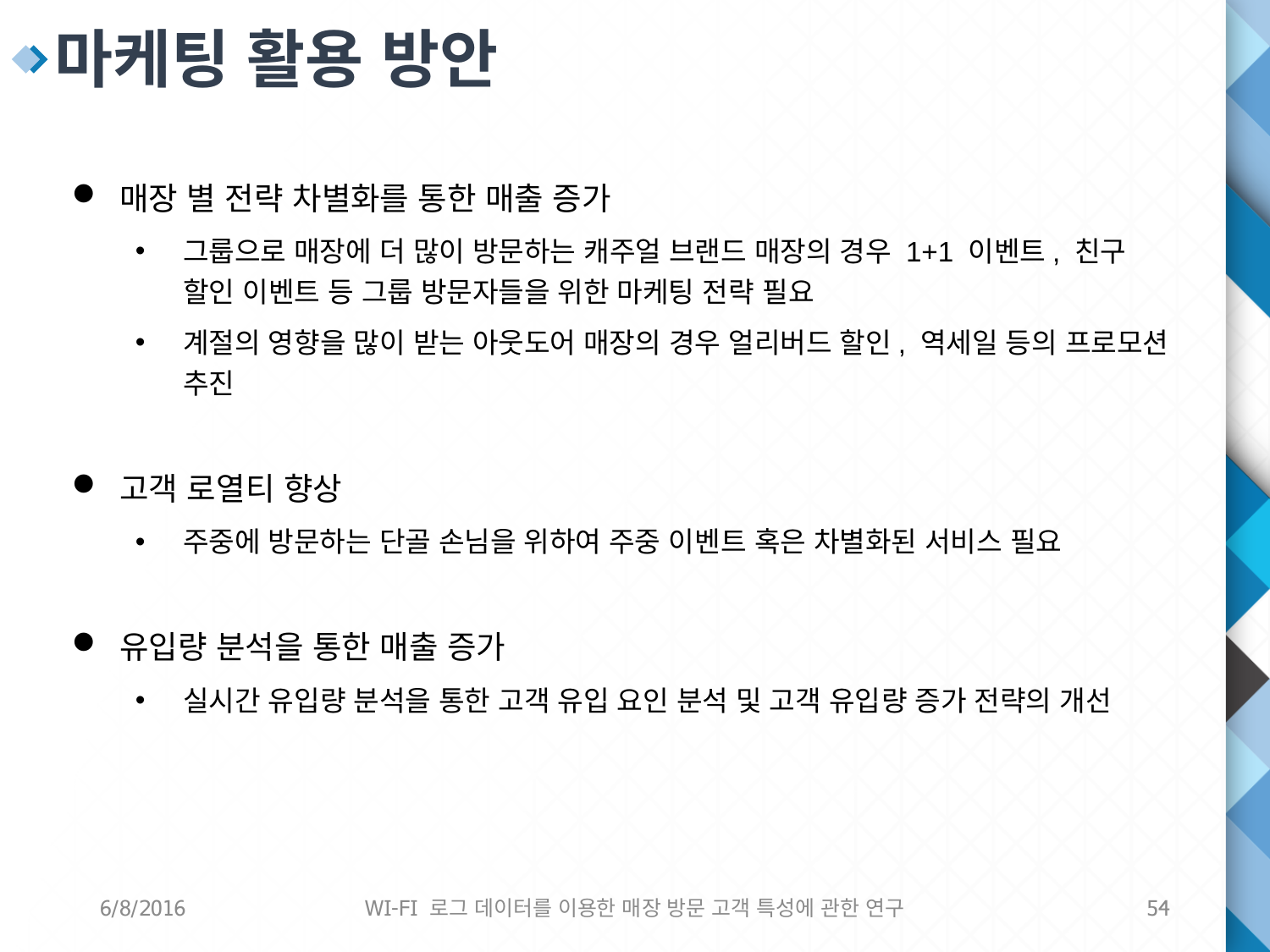

마케팅 활용 방안

매장 별 전략 차별화를 통한 매출 증가
그룹으로 매장에 더 많이 방문하는 캐주얼 브랜드 매장의 경우 1+1 이벤트, 친구 할인 이벤트 등 그룹 방문자들을 위한 마케팅 전략 필요
계절의 영향을 많이 받는 아웃도어 매장의 경우 얼리버드 할인, 역세일 등의 프로모션 추진

고객 로열티 향상
주중에 방문하는 단골 손님을 위하여 주중 이벤트 혹은 차별화된 서비스 필요

유입량 분석을 통한 매출 증가
실시간 유입량 분석을 통한 고객 유입 요인 분석 및 고객 유입량 증가 전략의 개선

6/8/2016
WI-FI 로그 데이터를 이용한 매장 방문 고객 특성에 관한 연구
54